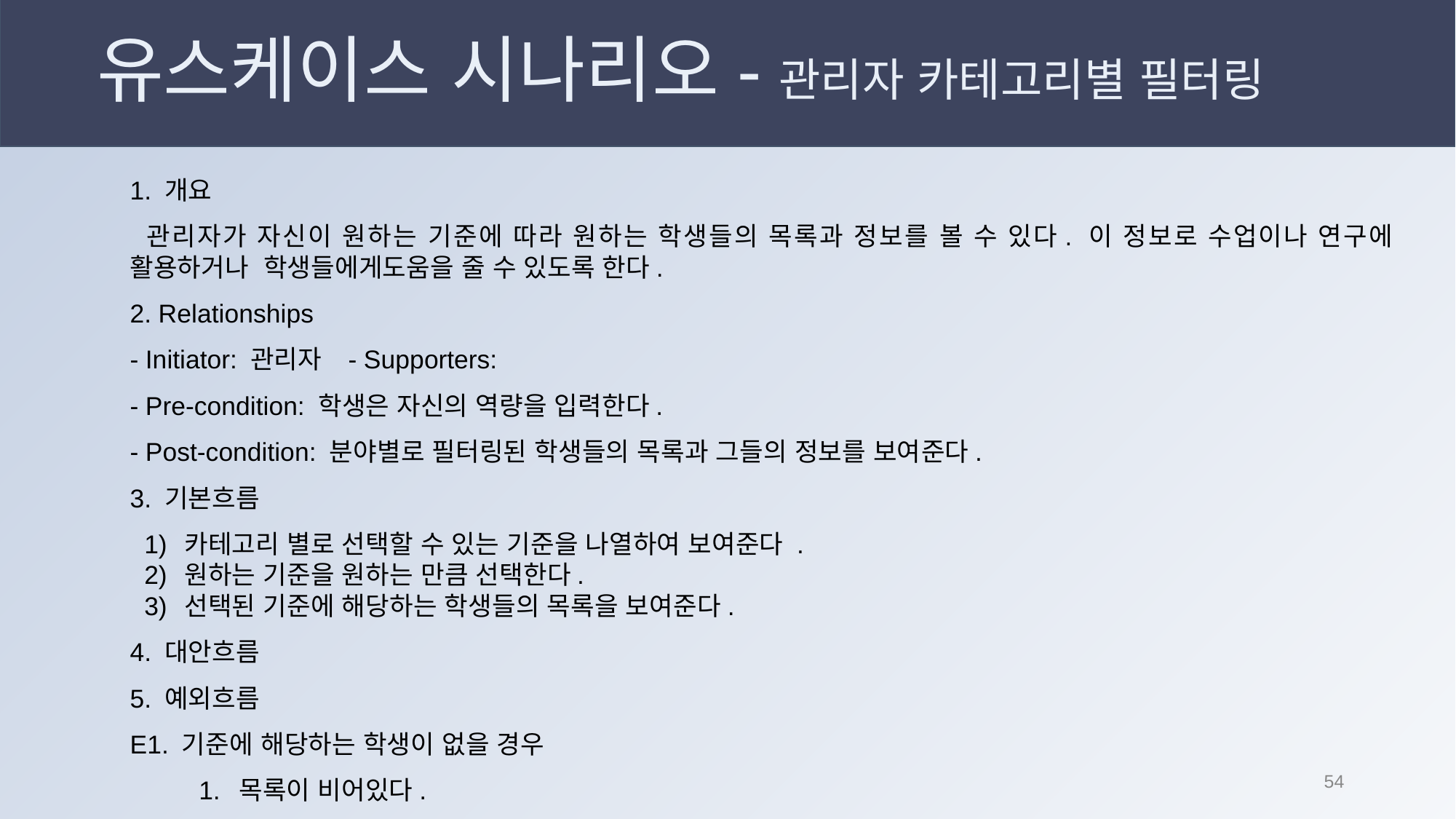

# 유스케이스 시나리오-관리자 카테고리별 필터링

1. 개요
 관리자가 자신이 원하는 기준에 따라 원하는 학생들의 목록과 정보를 볼 수 있다. 이 정보로 수업이나 연구에 활용하거나  학생들에게도움을 줄 수 있도록 한다.
2. Relationships
- Initiator: 관리자	- Supporters:
- Pre-condition: 학생은 자신의 역량을 입력한다.
- Post-condition: 분야별로 필터링된 학생들의 목록과 그들의 정보를 보여준다.
3. 기본흐름
카테고리 별로 선택할 수 있는 기준을 나열하여 보여준다 .
원하는 기준을 원하는 만큼 선택한다.
선택된 기준에 해당하는 학생들의 목록을 보여준다.
4. 대안흐름
5. 예외흐름
E1. 기준에 해당하는 학생이 없을 경우
목록이 비어있다.

54